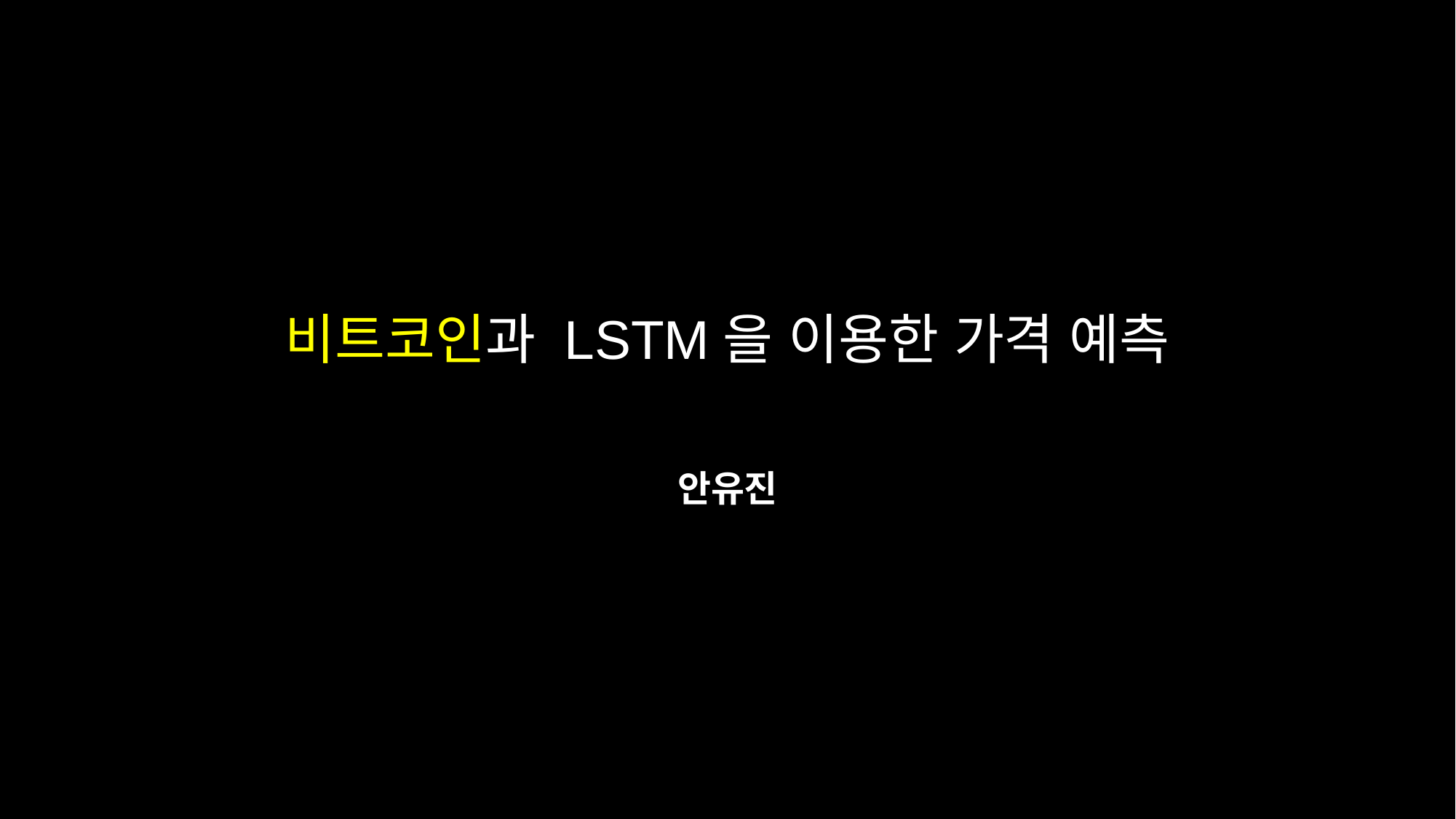

# 비트코인과 LSTM을 이용한 가격 예측
안유진